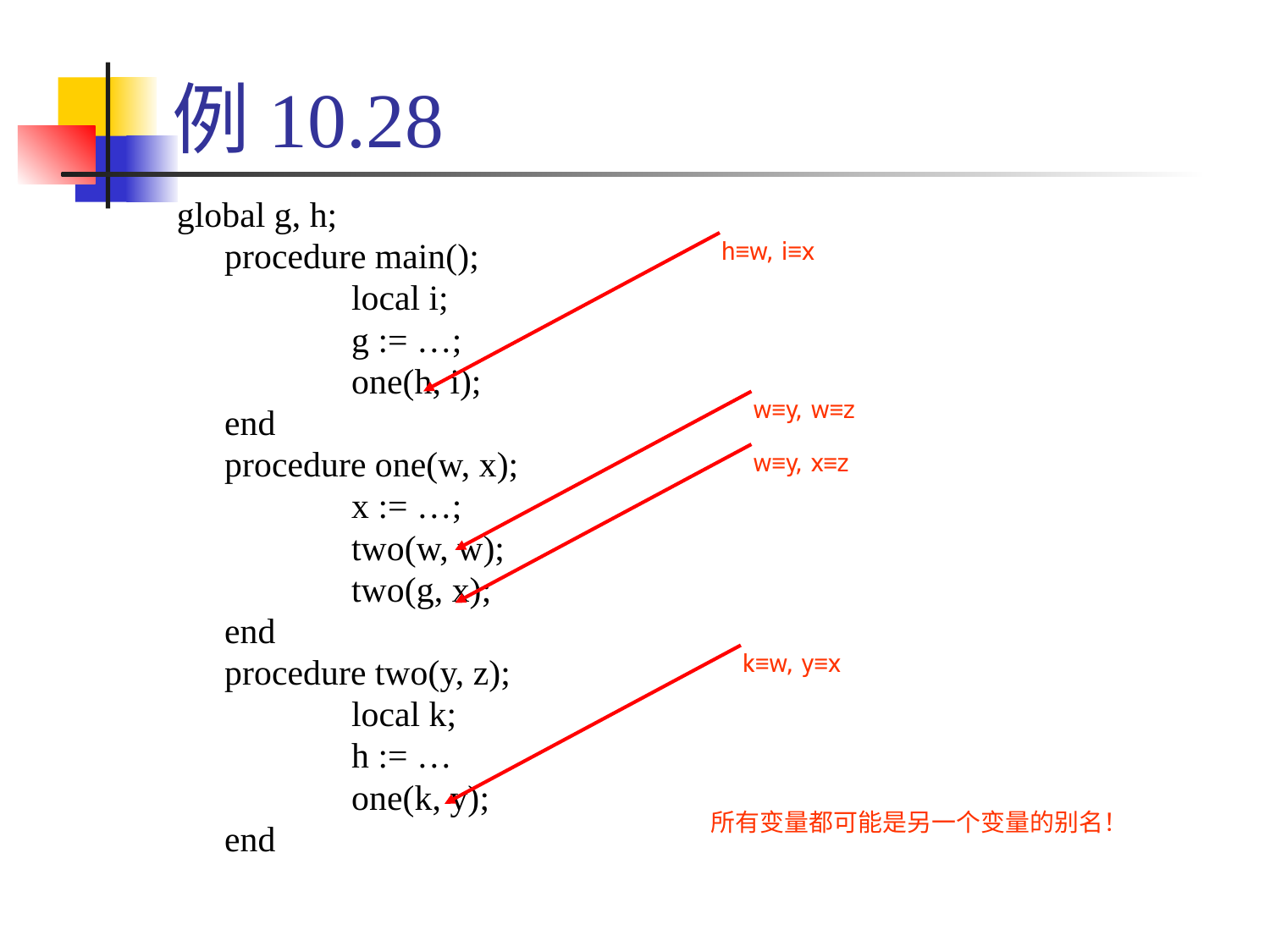

# 例10.28
global g, h;
	procedure main();
		local i;
		g := …;
		one(h, i);
	end
	procedure one(w, x);
		x := …;
		two(w, w);
		two(g, x);
	end
	procedure two(y, z);
		local k;
		h := …
		one(k, y);
	end
h≡w, i≡x

w≡y, w≡z

w≡y, x≡z

k≡w, y≡x

所有变量都可能是另一个变量的别名！